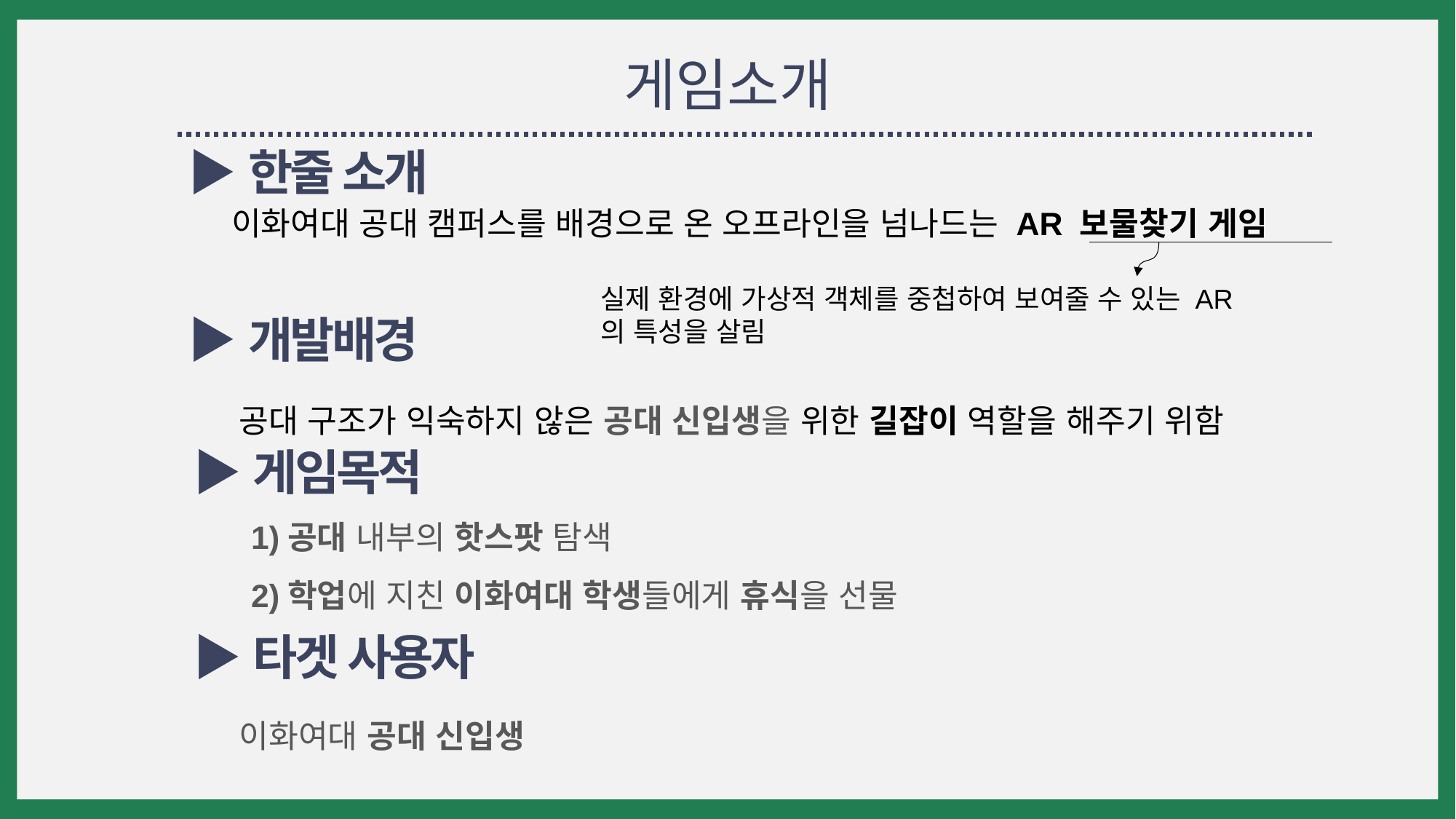

게임소개
▶한줄 소개
이화여대 공대 캠퍼스를 배경으로 온 오프라인을 넘나드는 AR 보물찾기 게임
실제 환경에 가상적 객체를 중첩하여 보여줄 수 있는 AR의 특성을 살림
▶개발배경
공대 구조가 익숙하지 않은 공대 신입생을 위한 길잡이 역할을 해주기 위함

▶게임목적
1)공대 내부의 핫스팟 탐색
2)학업에 지친 이화여대 학생들에게 휴식을 선물
▶타겟 사용자
이화여대 공대 신입생